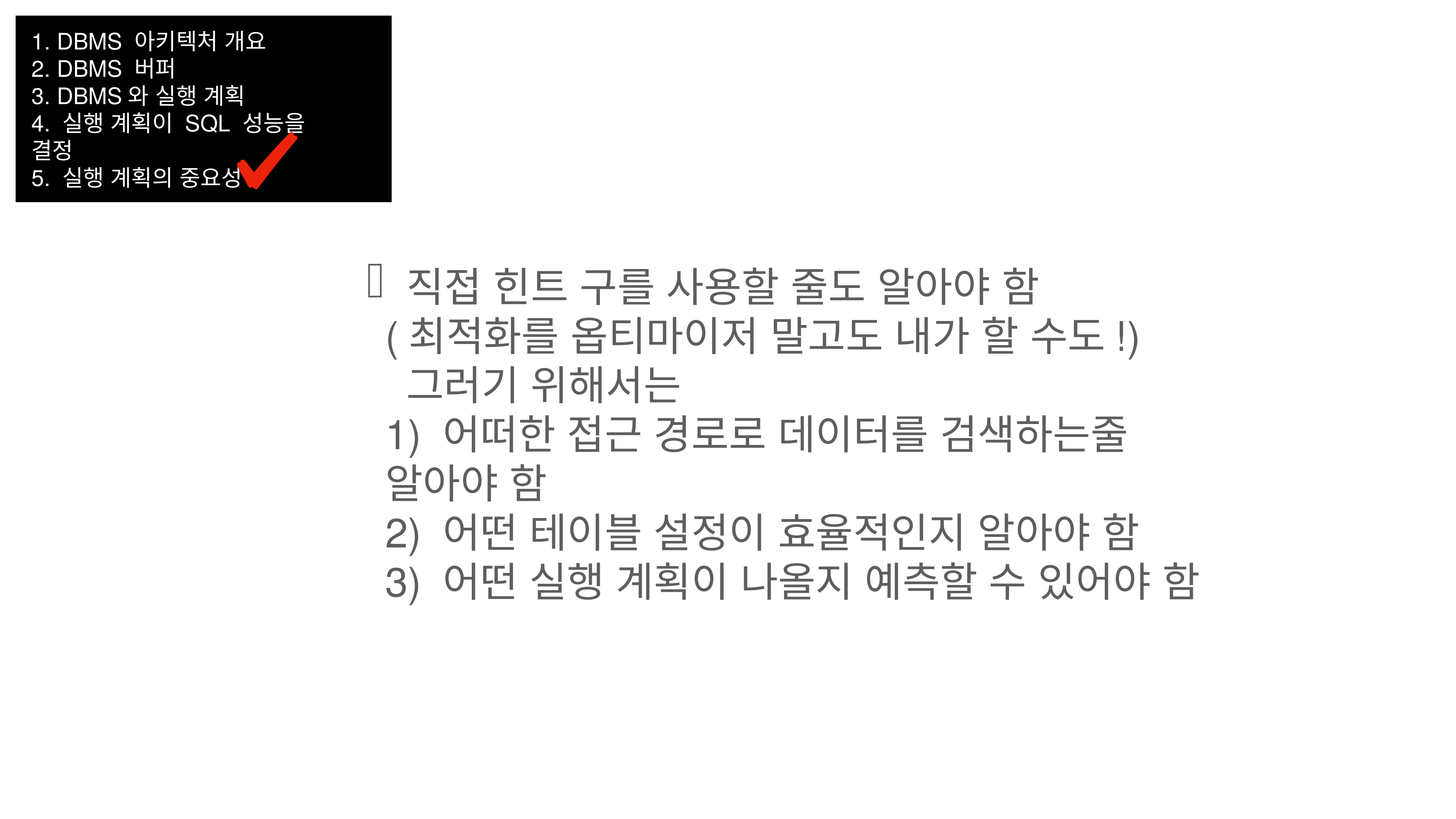

1. DBMS 아키텍처 개요
2. DBMS 버퍼
3. DBMS와 실행 계획
4. 실행 계획이 SQL 성능을 결정
5. 실행 계획의 중요성

 직접 힌트 구를 사용할 줄도 알아야 함
(최적화를 옵티마이저 말고도 내가 할 수도!)
 그러기 위해서는
1) 어떠한 접근 경로로 데이터를 검색하는줄 알아야 함
2) 어떤 테이블 설정이 효율적인지 알아야 함
3) 어떤 실행 계획이 나올지 예측할 수 있어야 함